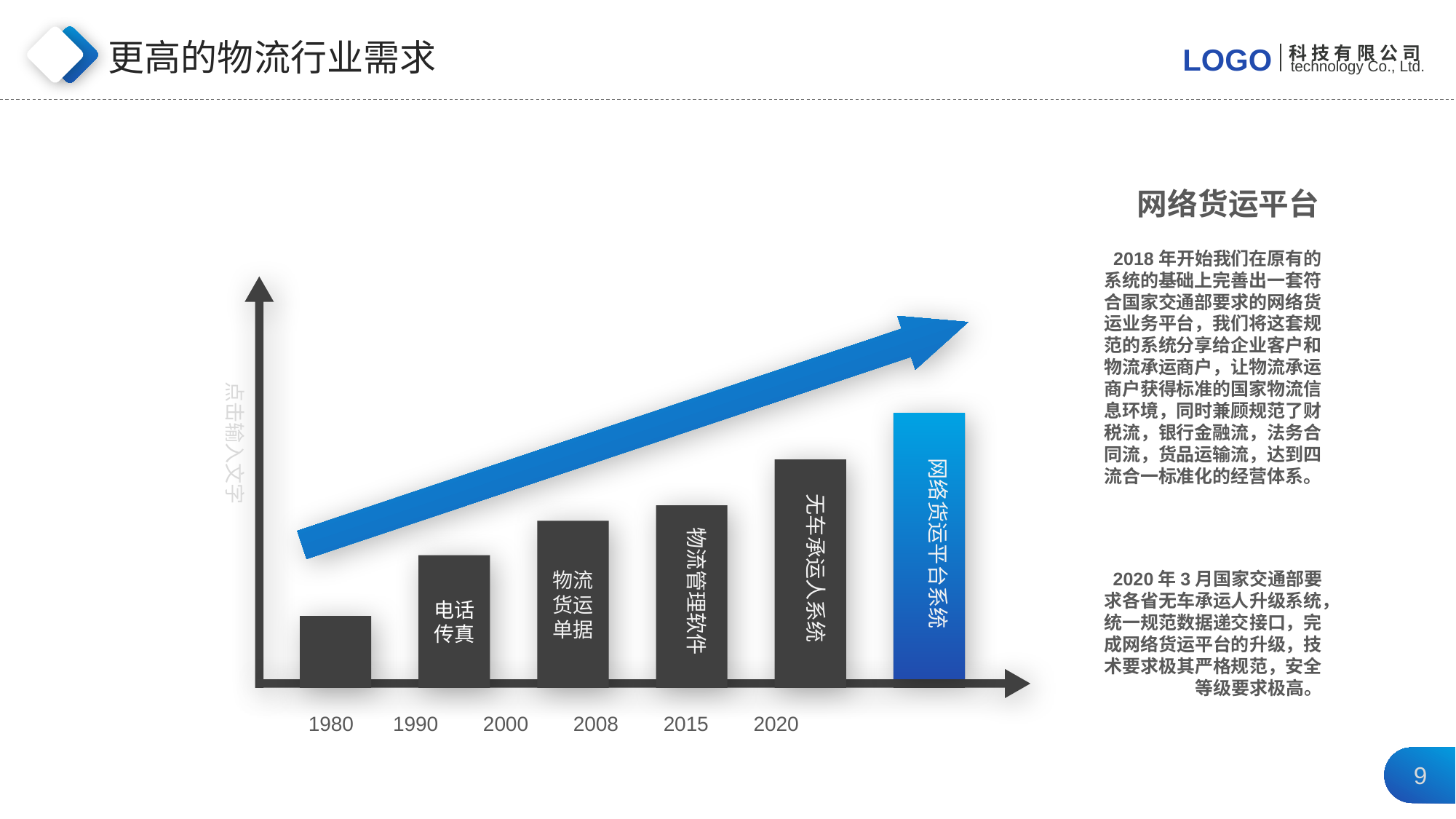

更高的物流行业需求
网络货运平台
2018年开始我们在原有的系统的基础上完善出一套符合国家交通部要求的网络货运业务平台，我们将这套规范的系统分享给企业客户和物流承运商户，让物流承运商户获得标准的国家物流信息环境，同时兼顾规范了财税流，银行金融流，法务合同流，货品运输流，达到四流合一标准化的经营体系。
点击输入文字

网络货运平台系统

无车承运人系统

物流管理软件
物流货运单据
电话传真
2020年3月国家交通部要求各省无车承运人升级系统，统一规范数据递交接口，完成网络货运平台的升级，技术要求极其严格规范，安全等级要求极高。

1980       1990        2000        2008        2015        2020